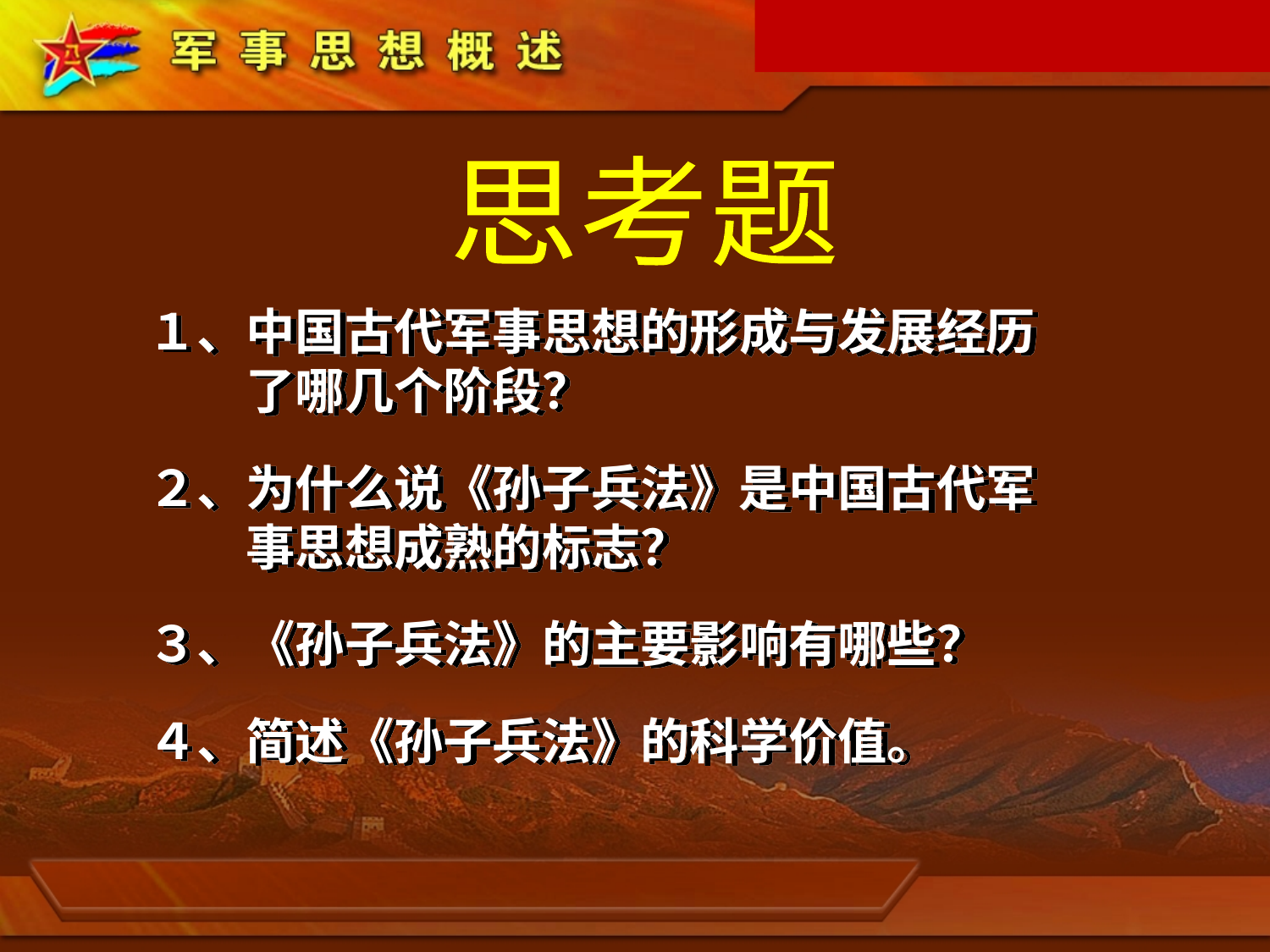

思考题
１、中国古代军事思想的形成与发展经历
　　了哪几个阶段？
２、为什么说《孙子兵法》是中国古代军
　　事思想成熟的标志？
３、《孙子兵法》的主要影响有哪些？
４、简述《孙子兵法》的科学价值。